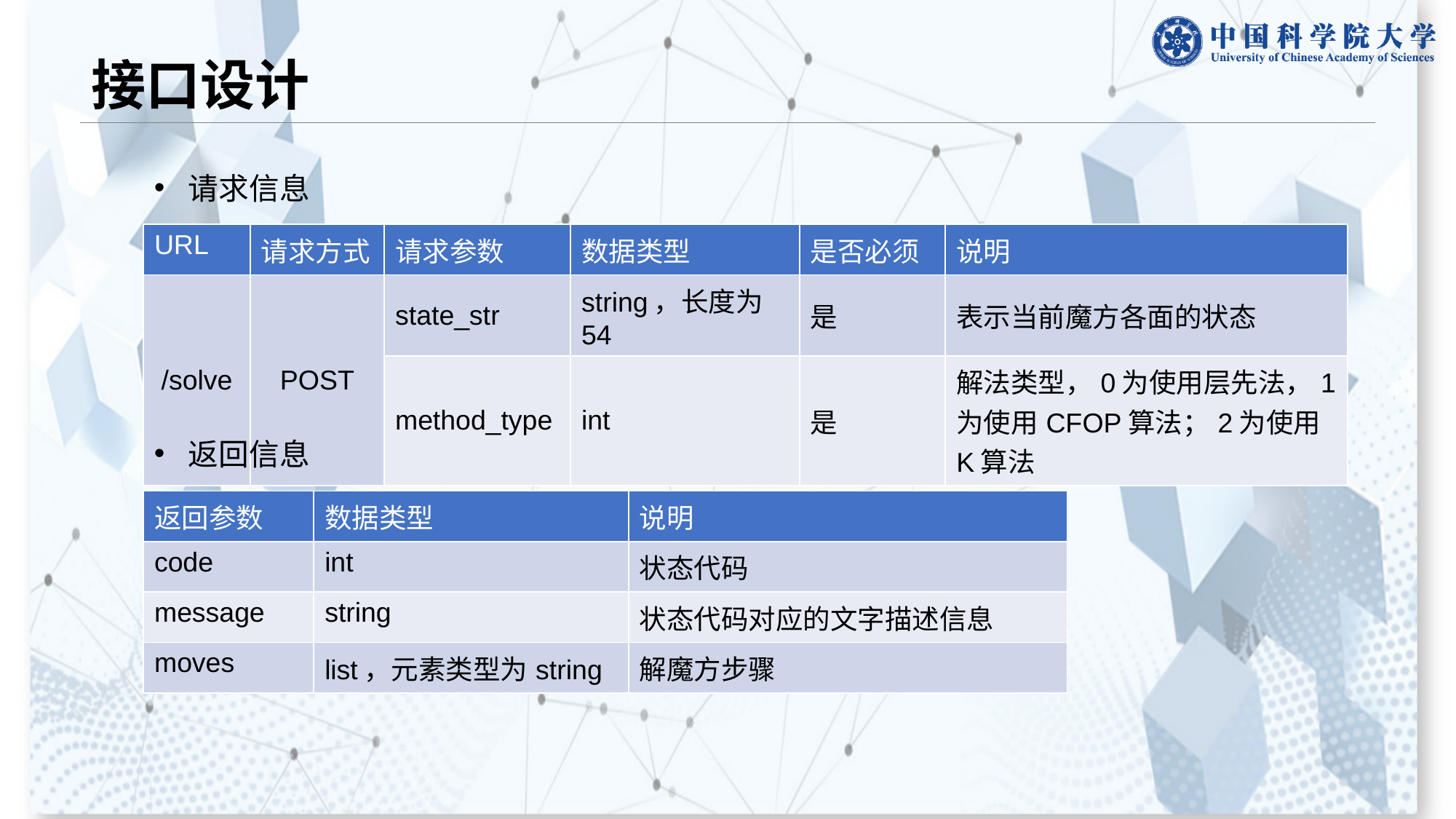

# 接口设计
请求信息
| URL | 请求方式 | 请求参数 | 数据类型 | 是否必须 | 说明 |
| --- | --- | --- | --- | --- | --- |
| /solve | POST | state\_str | string，长度为54 | 是 | 表示当前魔方各面的状态 |
|  |  | method\_type | int | 是 | 解法类型，0为使用层先法，1为使用CFOP算法；2为使用K算法 |
返回信息
| 返回参数 | 数据类型 | 说明 |
| --- | --- | --- |
| code | int | 状态代码 |
| message | string | 状态代码对应的文字描述信息 |
| moves | list，元素类型为string | 解魔方步骤 |